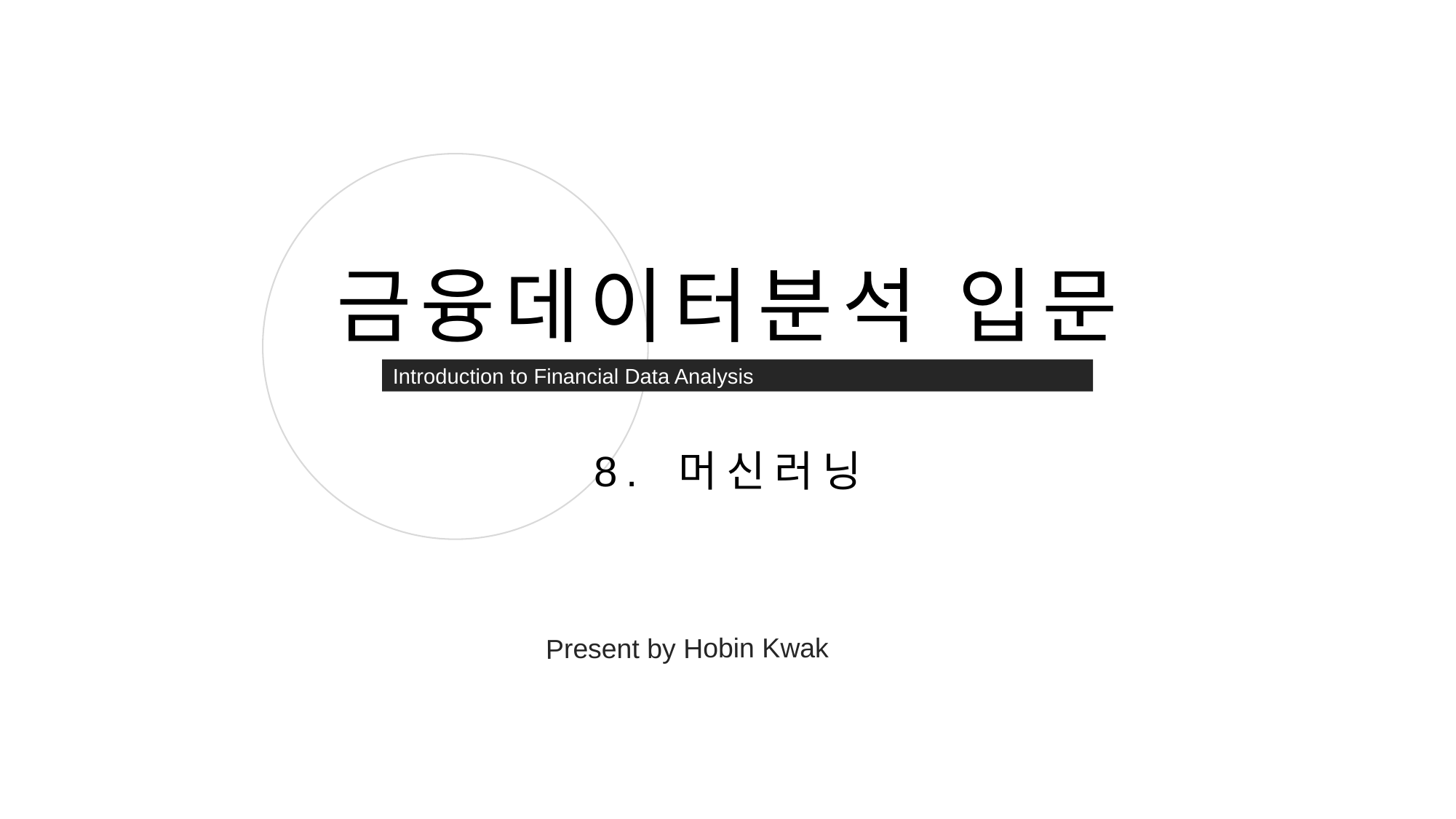

금융데이터분석 입문
Introduction to Financial Data Analysis
8. 머신러닝
Present by Hobin Kwak